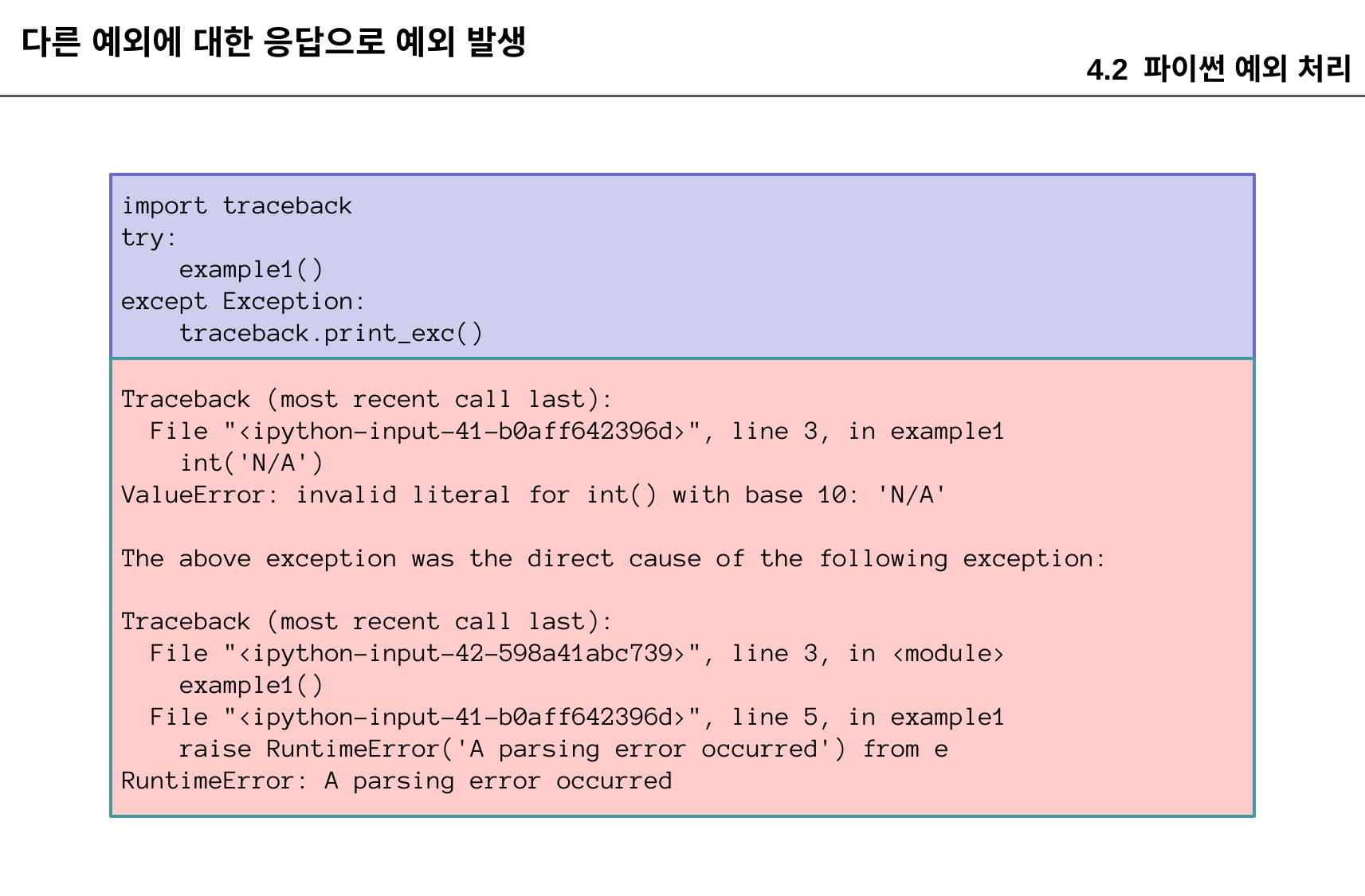

다른 예외에 대한 응답으로 예외 발생
4.2 파이썬 예외 처리
import traceback
try:
    example1()
except Exception:
    traceback.print_exc()
Traceback (most recent call last):
  File "<ipython-input-41-b0aff642396d>", line 3, in example1
    int('N/A')
ValueError: invalid literal for int() with base 10: 'N/A'

The above exception was the direct cause of the following exception:

Traceback (most recent call last):
  File "<ipython-input-42-598a41abc739>", line 3, in <module>
    example1()
  File "<ipython-input-41-b0aff642396d>", line 5, in example1
    raise RuntimeError('A parsing error occurred') from e
RuntimeError: A parsing error occurred